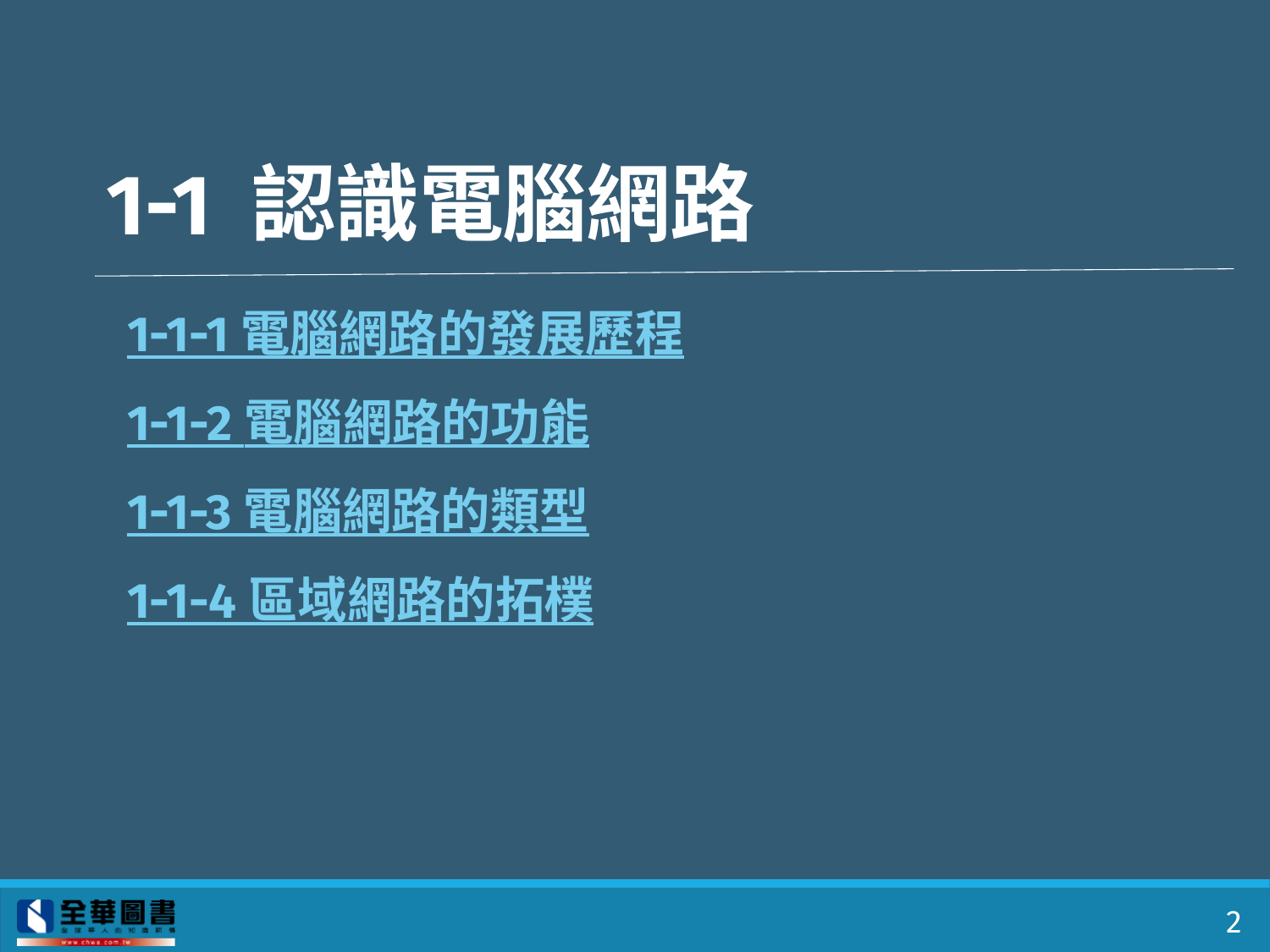

# 1-1 認識電腦網路
1-1-1 電腦網路的發展歷程
1-1-2 電腦網路的功能
1-1-3 電腦網路的類型
1-1-4 區域網路的拓樸

2